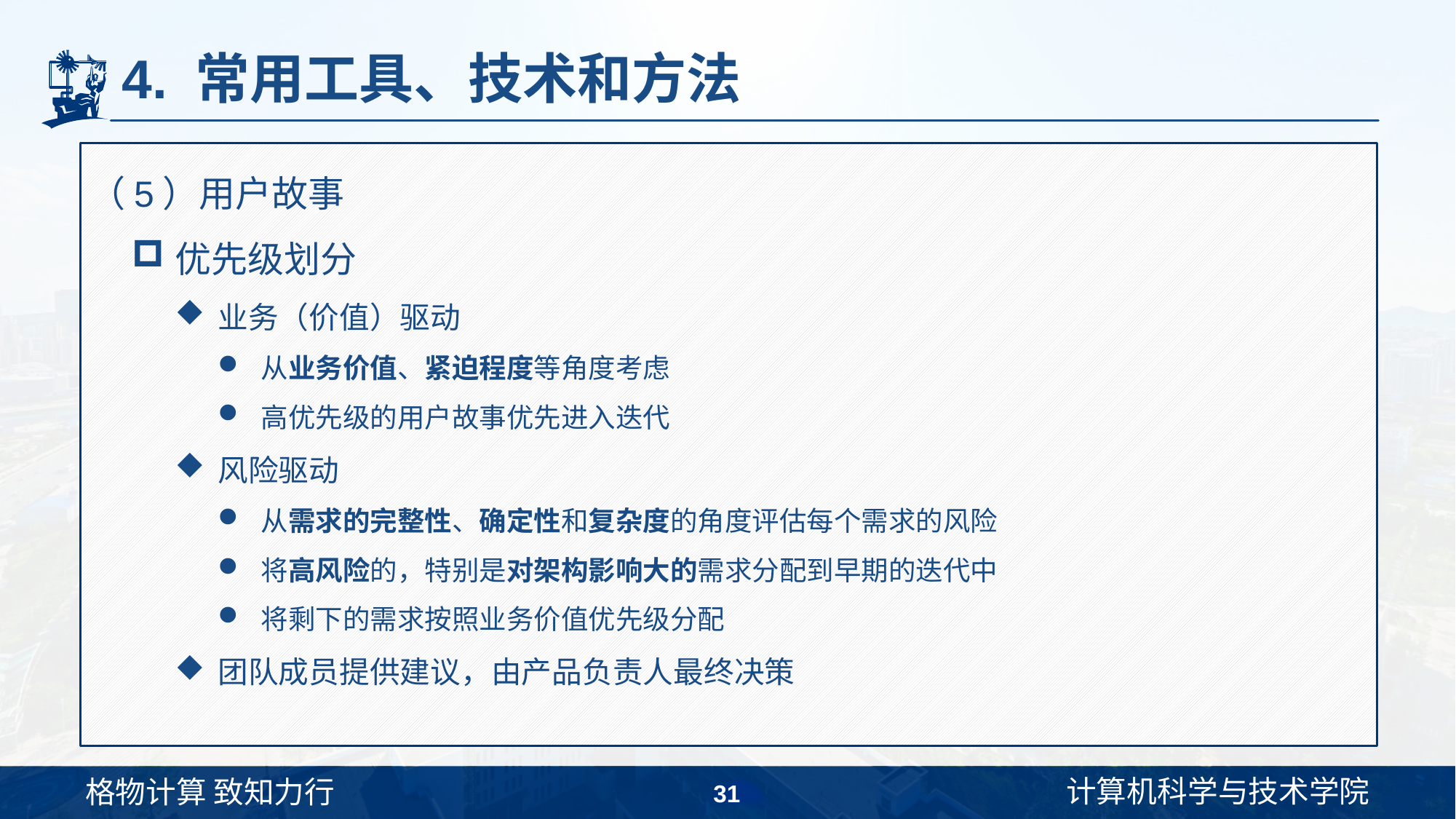

# 4. 常用工具、技术和方法
（5）用户故事
优先级划分
业务（价值）驱动
从业务价值、紧迫程度等角度考虑
高优先级的用户故事优先进入迭代
风险驱动
从需求的完整性、确定性和复杂度的角度评估每个需求的风险
将高风险的，特别是对架构影响大的需求分配到早期的迭代中
将剩下的需求按照业务价值优先级分配
团队成员提供建议，由产品负责人最终决策

31